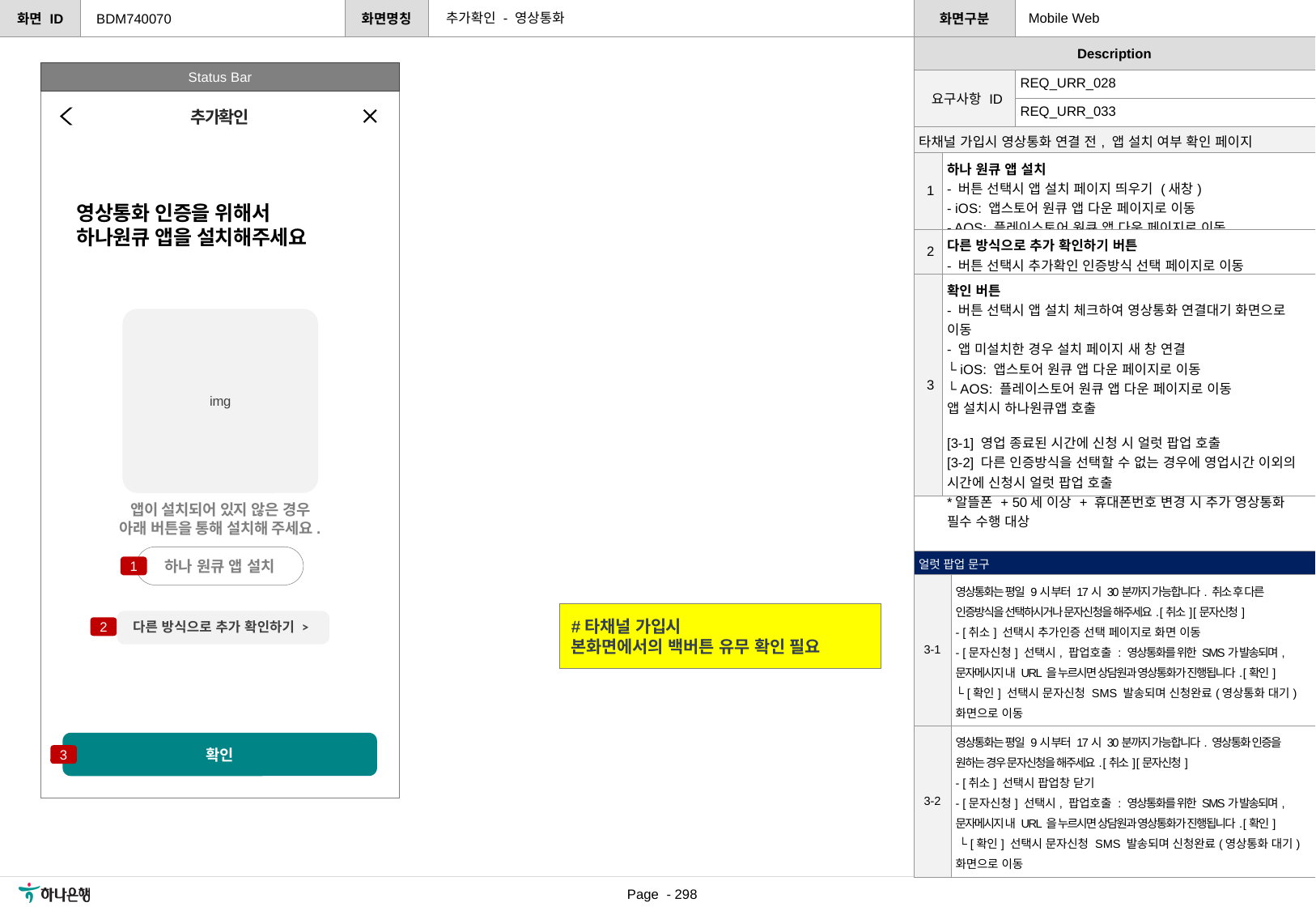

추가확인 - 영상통화
Mobile Web
BDM740070
Status Bar

| 요구사항 ID | REQ\_URR\_028 |
| --- | --- |
|  | REQ\_URR\_033 |

추가확인

| 타채널 가입시 영상통화 연결 전, 앱 설치 여부 확인 페이지 |  |
| --- | --- |
| 1 | 하나 원큐 앱 설치 - 버튼 선택시 앱 설치 페이지 띄우기 (새창) - iOS: 앱스토어 원큐 앱 다운 페이지로 이동 - AOS: 플레이스토어 원큐 앱 다운 페이지로 이동 |
| 2 | 다른 방식으로 추가 확인하기 버튼 - 버튼 선택시 추가확인 인증방식 선택 페이지로 이동 |
| 3 | 확인 버튼 - 버튼 선택시 앱 설치 체크하여 영상통화 연결대기 화면으로 이동 - 앱 미설치한 경우 설치 페이지 새 창 연결 └ iOS: 앱스토어 원큐 앱 다운 페이지로 이동 └ AOS: 플레이스토어 원큐 앱 다운 페이지로 이동 앱 설치시 하나원큐앱 호출 [3-1] 영업 종료된 시간에 신청 시 얼럿 팝업 호출 [3-2] 다른 인증방식을 선택할 수 없는 경우에 영업시간 이외의 시간에 신청시 얼럿 팝업 호출 \*알뜰폰 + 50세 이상 + 휴대폰번호 변경 시 추가 영상통화 필수 수행 대상 |
영상통화 인증을 위해서
하나원큐 앱을 설치해주세요
img
앱이 설치되어 있지 않은 경우
아래 버튼을 통해 설치해 주세요.
하나 원큐 앱 설치
| 얼럿 팝업 문구 |  |
| --- | --- |
| 3-1 | 영상통화는 평일 9시 부터 17시 30분까지 가능합니다. 취소 후 다른 인증방식을 선택하시거나 문자신청을 해주세요. [취소] [문자신청] - [취소] 선택시 추가인증 선택 페이지로 화면 이동 - [문자신청] 선택시, 팝업호출 : 영상통화를 위한 SMS가 발송되며, 문자메시지 내 URL 을 누르시면 상담원과 영상통화가 진행됩니다. [확인] └ [확인] 선택시 문자신청 SMS 발송되며 신청완료(영상통화 대기) 화면으로 이동 |
| 3-2 | 영상통화는 평일 9시 부터 17시 30분까지 가능합니다. 영상통화 인증을 원하는 경우 문자신청을 해주세요. [취소] [문자신청] - [취소] 선택시 팝업창 닫기 - [문자신청] 선택시, 팝업호출 : 영상통화를 위한 SMS가 발송되며, 문자메시지 내 URL 을 누르시면 상담원과 영상통화가 진행됩니다. [확인] └ [확인] 선택시 문자신청 SMS 발송되며 신청완료(영상통화 대기)화면으로 이동 |
1
#타채널 가입시
본화면에서의 백버튼 유무 확인 필요

다른 방식으로 추가 확인하기 >
2
확인
3